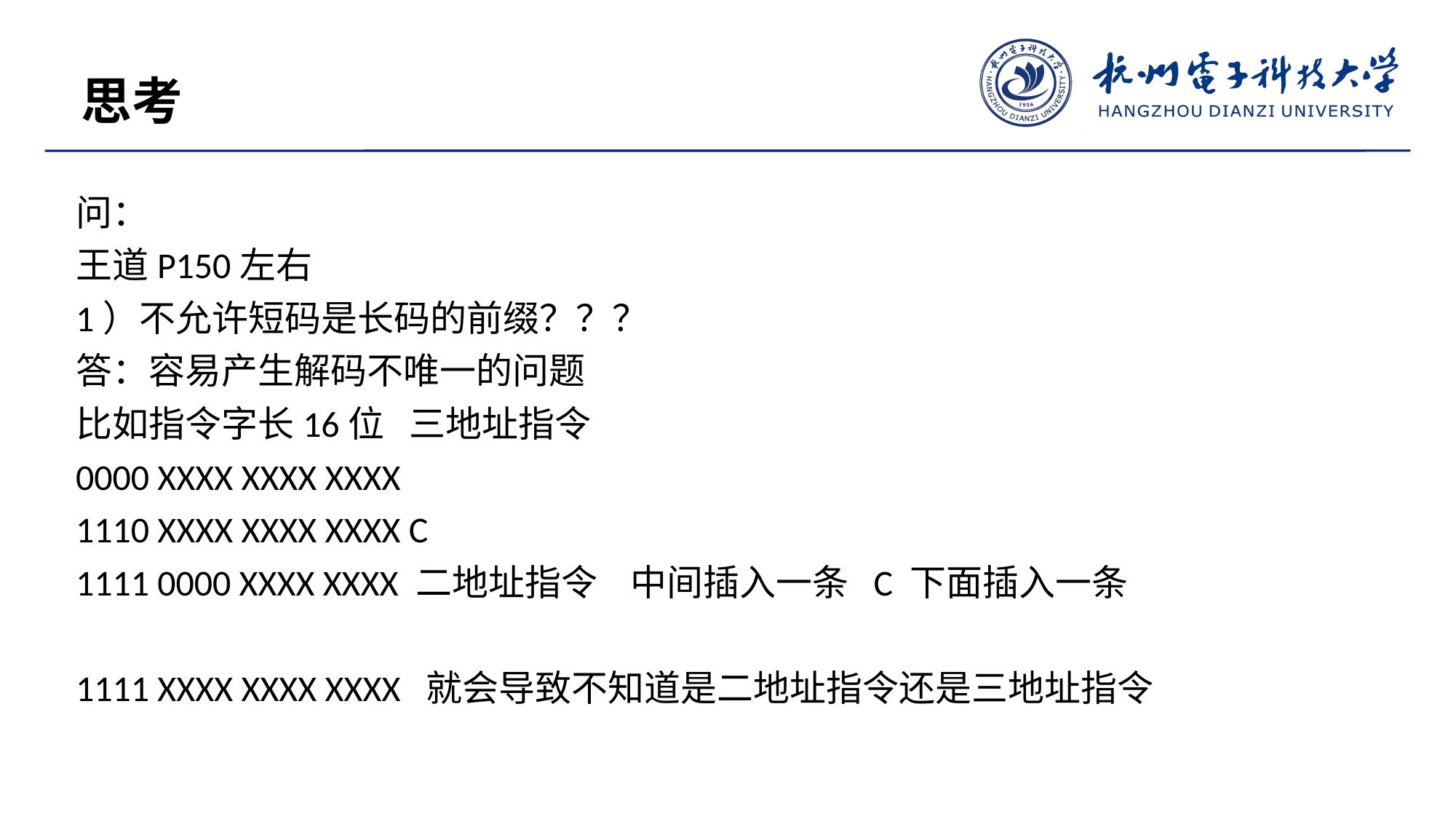

思考
问：
王道P150左右
1）不允许短码是长码的前缀？？？
答：容易产生解码不唯一的问题
比如指令字长16位   三地址指令
0000 XXXX XXXX XXXX
1110 XXXX XXXX XXXX C
1111 0000 XXXX XXXX 二地址指令    中间插入一条  C 下面插入一条

1111 XXXX XXXX XXXX  就会导致不知道是二地址指令还是三地址指令